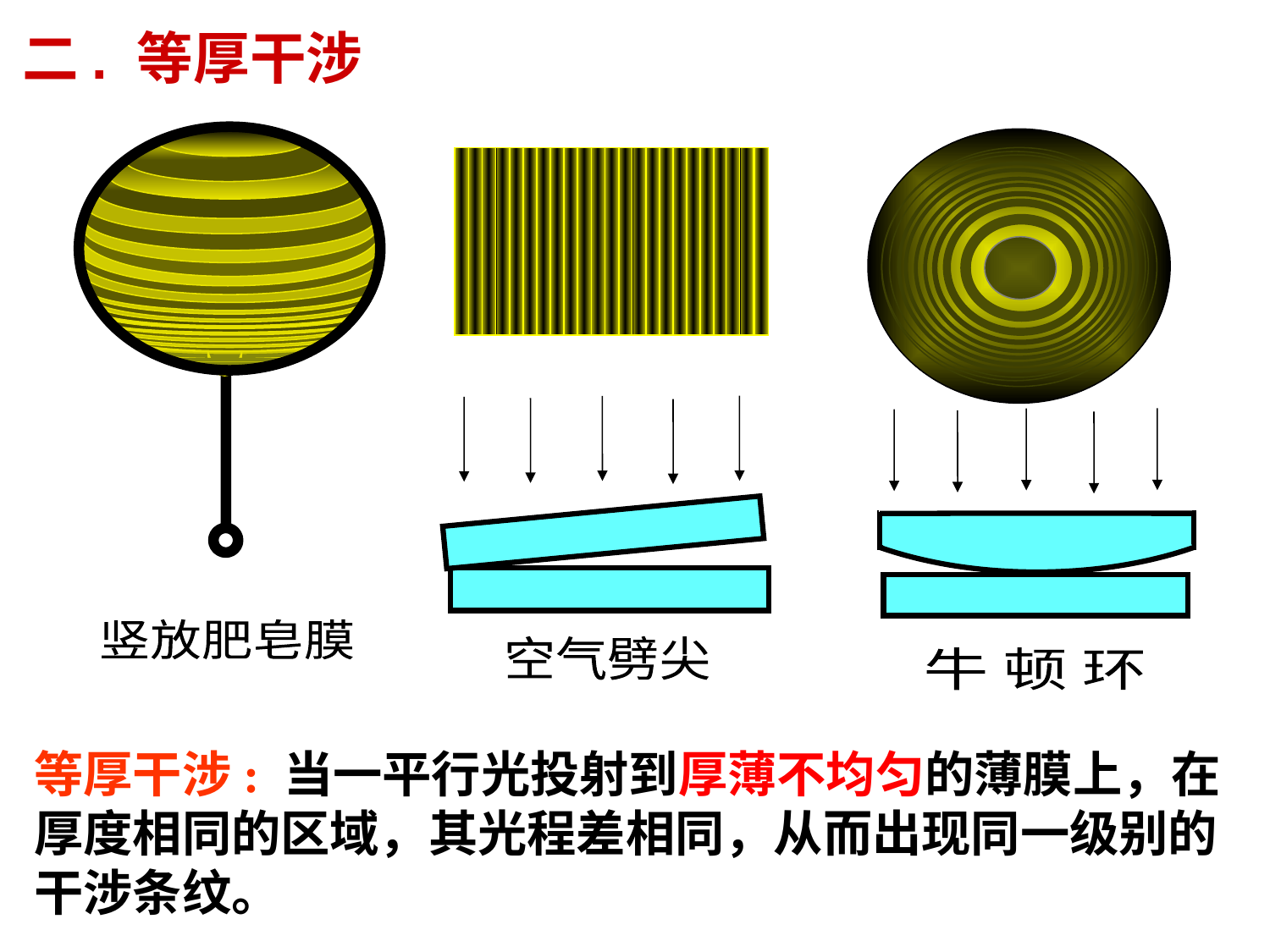

非平行膜等厚干涉
二. 等厚干涉

竖放肥皂膜

牛 顿 环

空气劈尖
等厚干涉: 当一平行光投射到厚薄不均匀的薄膜上，在厚度相同的区域，其光程差相同，从而出现同一级别的干涉条纹。